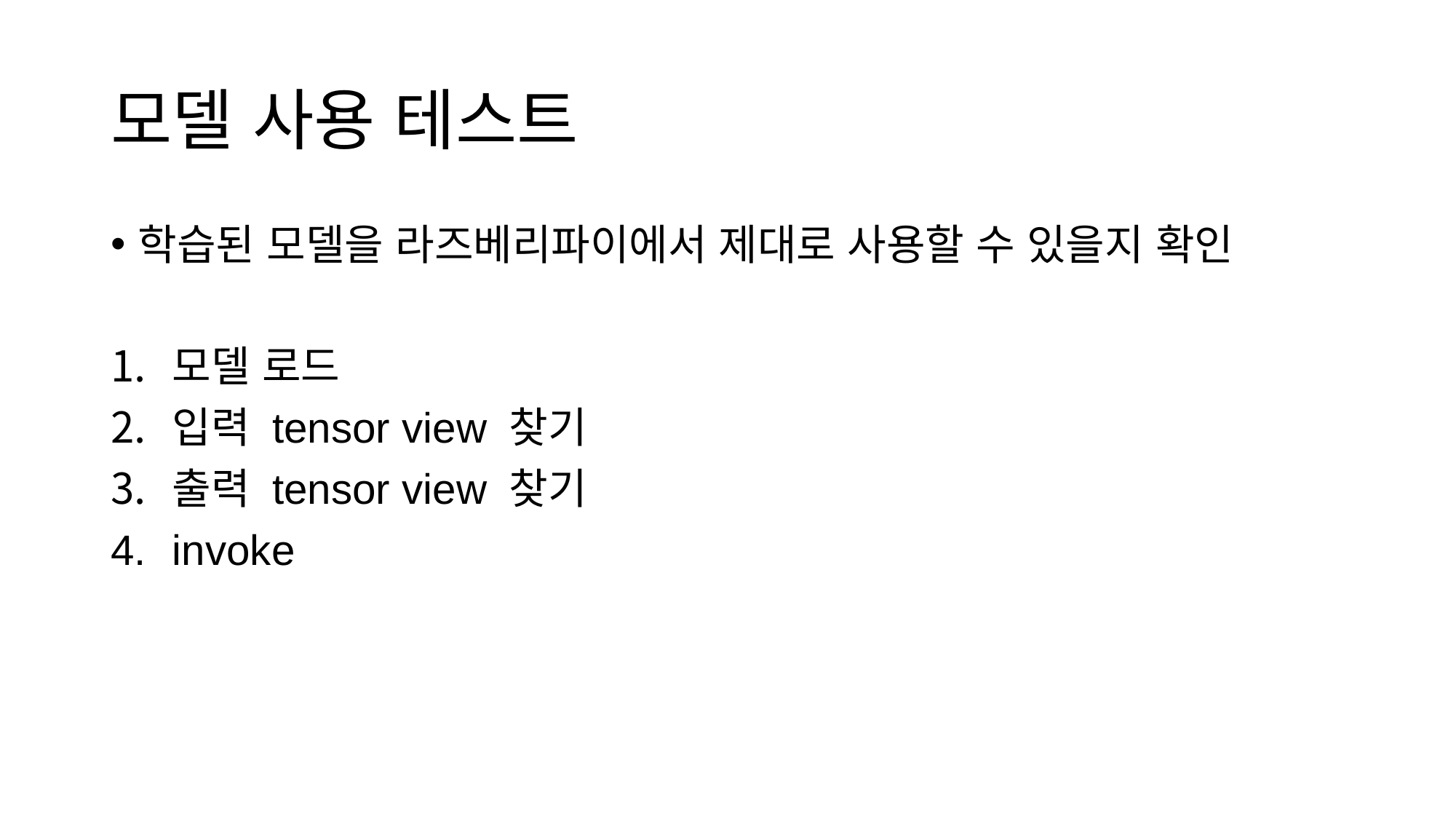

# 모델 사용 테스트
학습된 모델을 라즈베리파이에서 제대로 사용할 수 있을지 확인

모델 로드
입력 tensor view 찾기
출력 tensor view 찾기
invoke